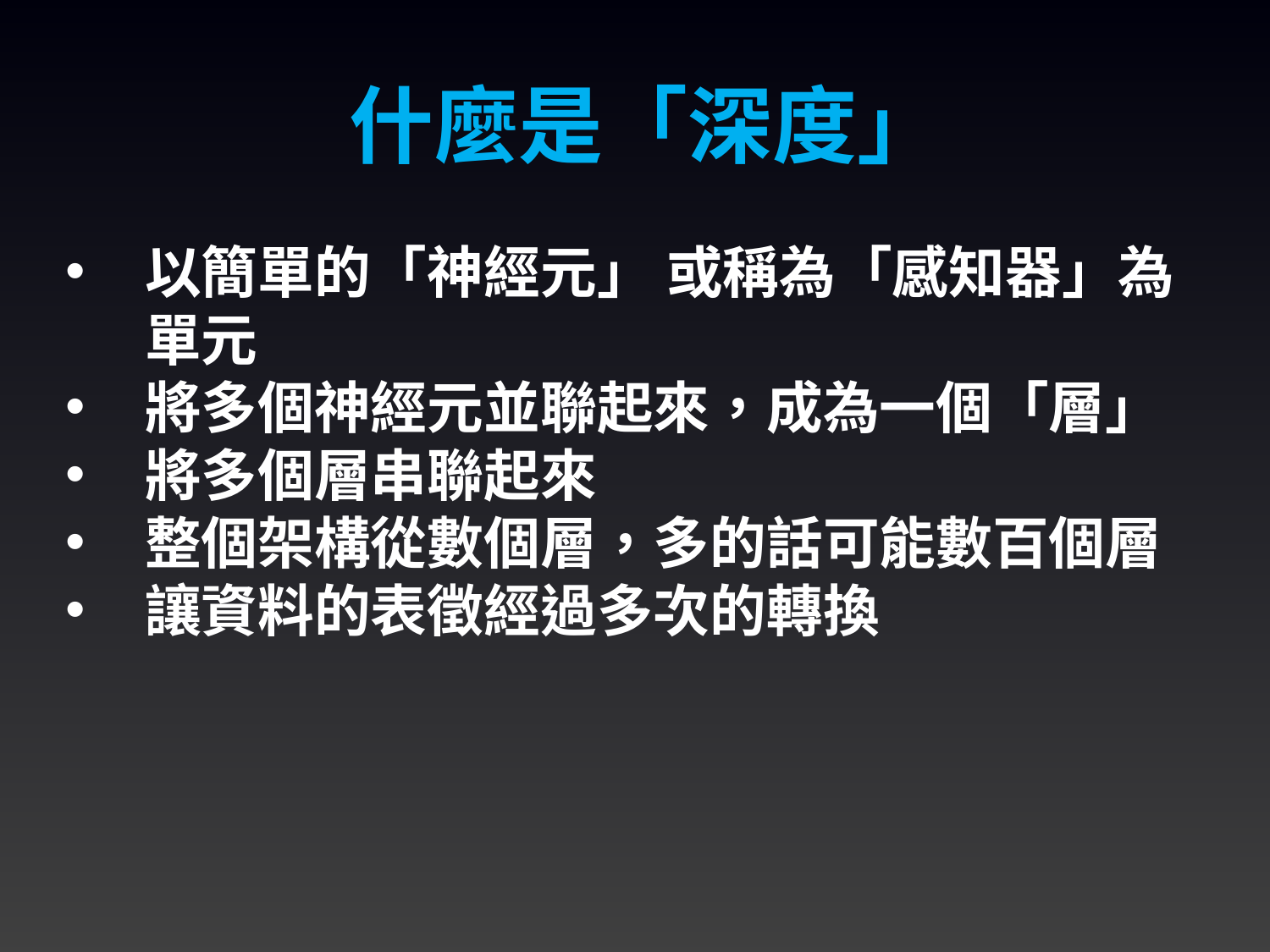

什麼是「深度」
以簡單的「神經元」 或稱為「感知器」為單元
將多個神經元並聯起來，成為一個「層」
將多個層串聯起來
整個架構從數個層，多的話可能數百個層
讓資料的表徵經過多次的轉換